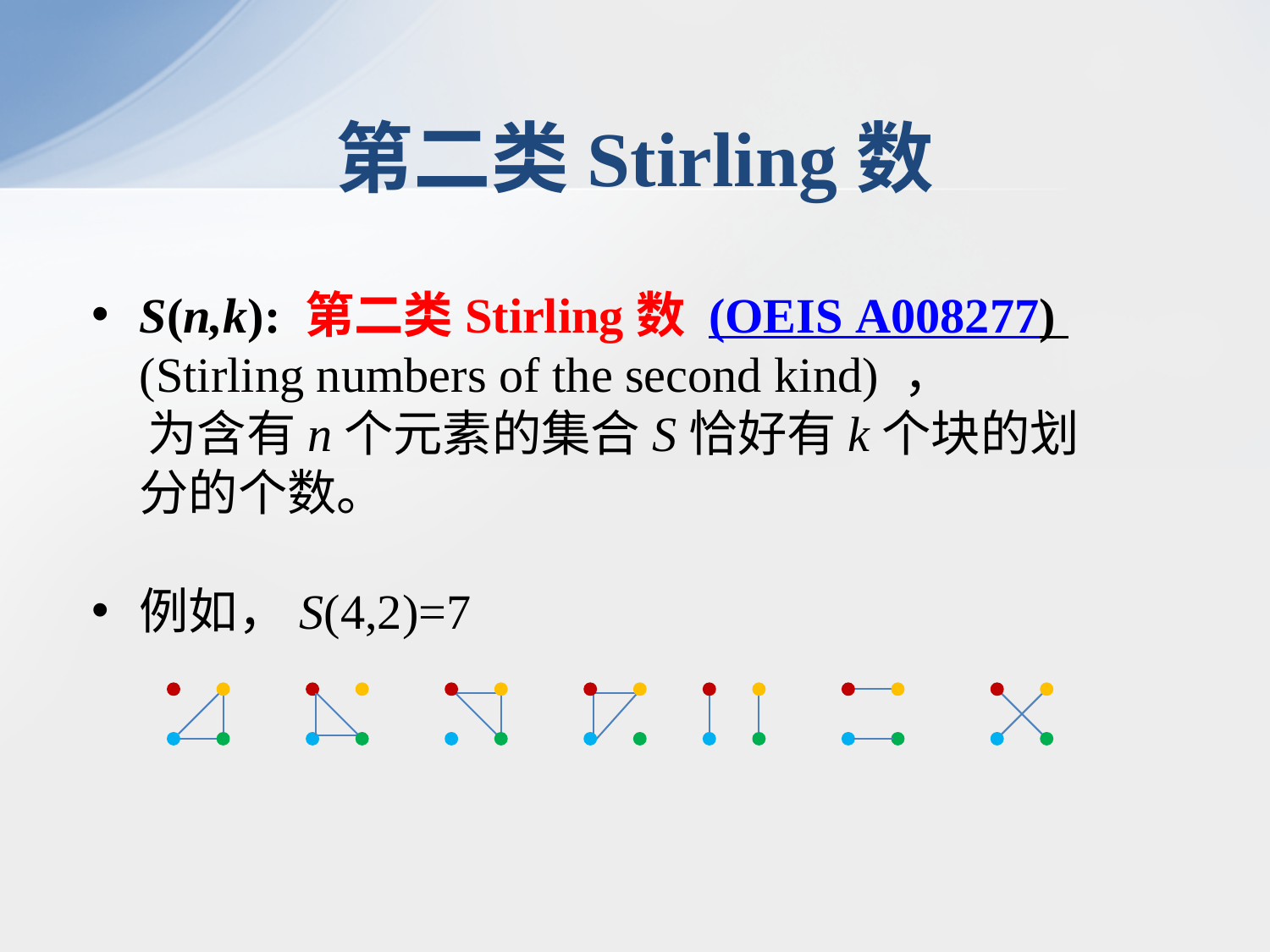

# 第二类Stirling数
S(n,k): 第二类Stirling数 (OEIS A008277) (Stirling numbers of the second kind) ，
    为含有n个元素的集合S恰好有k个块的划分的个数。

例如，S(4,2)=7